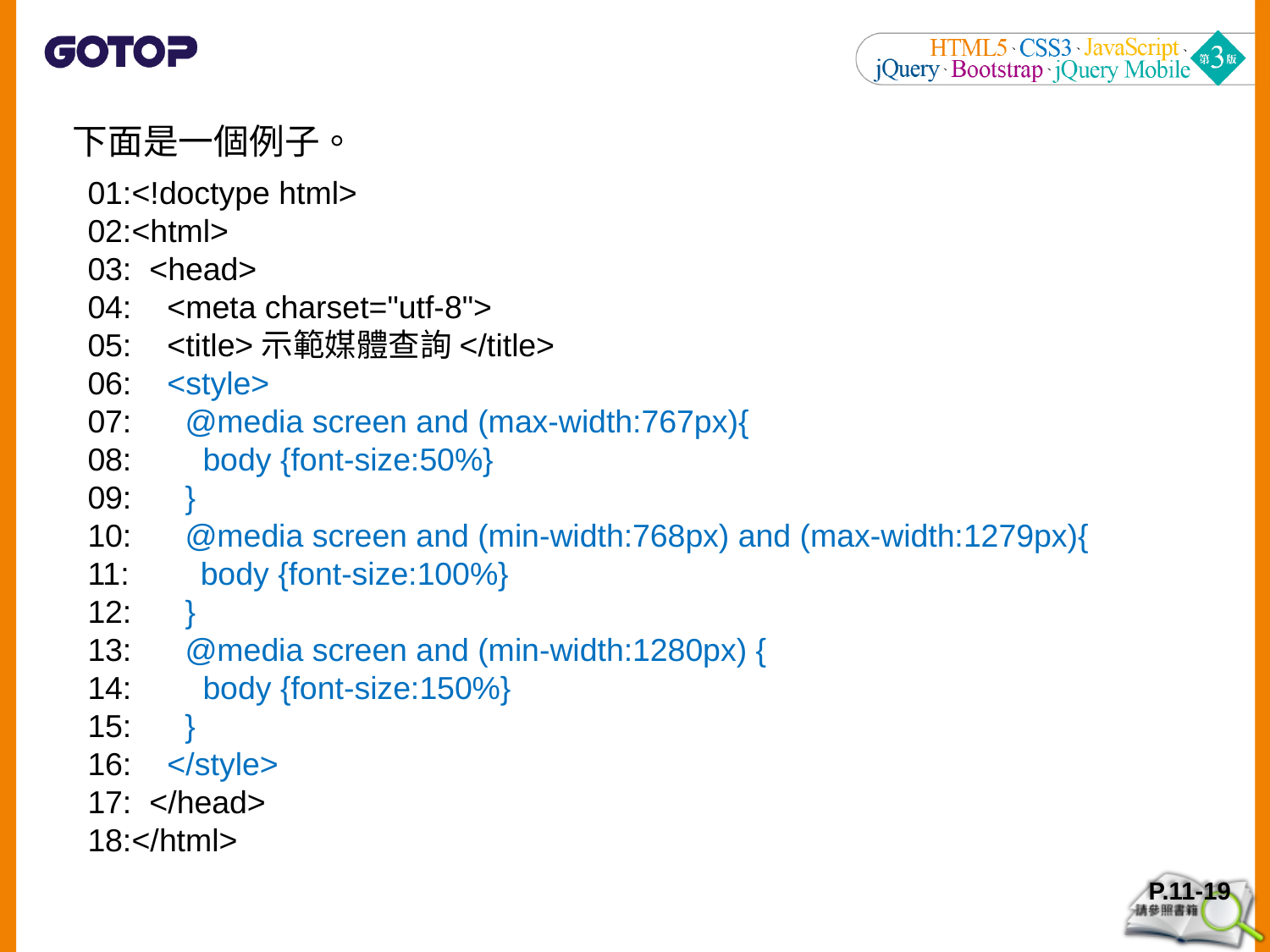

下面是一個例子。
01:<!doctype html>
02:<html>
03:  <head>
04:    <meta charset="utf-8">
05:    <title>示範媒體查詢</title>
06:    <style>
07:      @media screen and (max-width:767px){
08:        body {font-size:50%}
09:      }
10:      @media screen and (min-width:768px) and (max-width:1279px){
11:        body {font-size:100%}
12:      }
13:      @media screen and (min-width:1280px) {
14:        body {font-size:150%}
15:      }
16:    </style>
17:  </head>
18:</html>
P.11-19